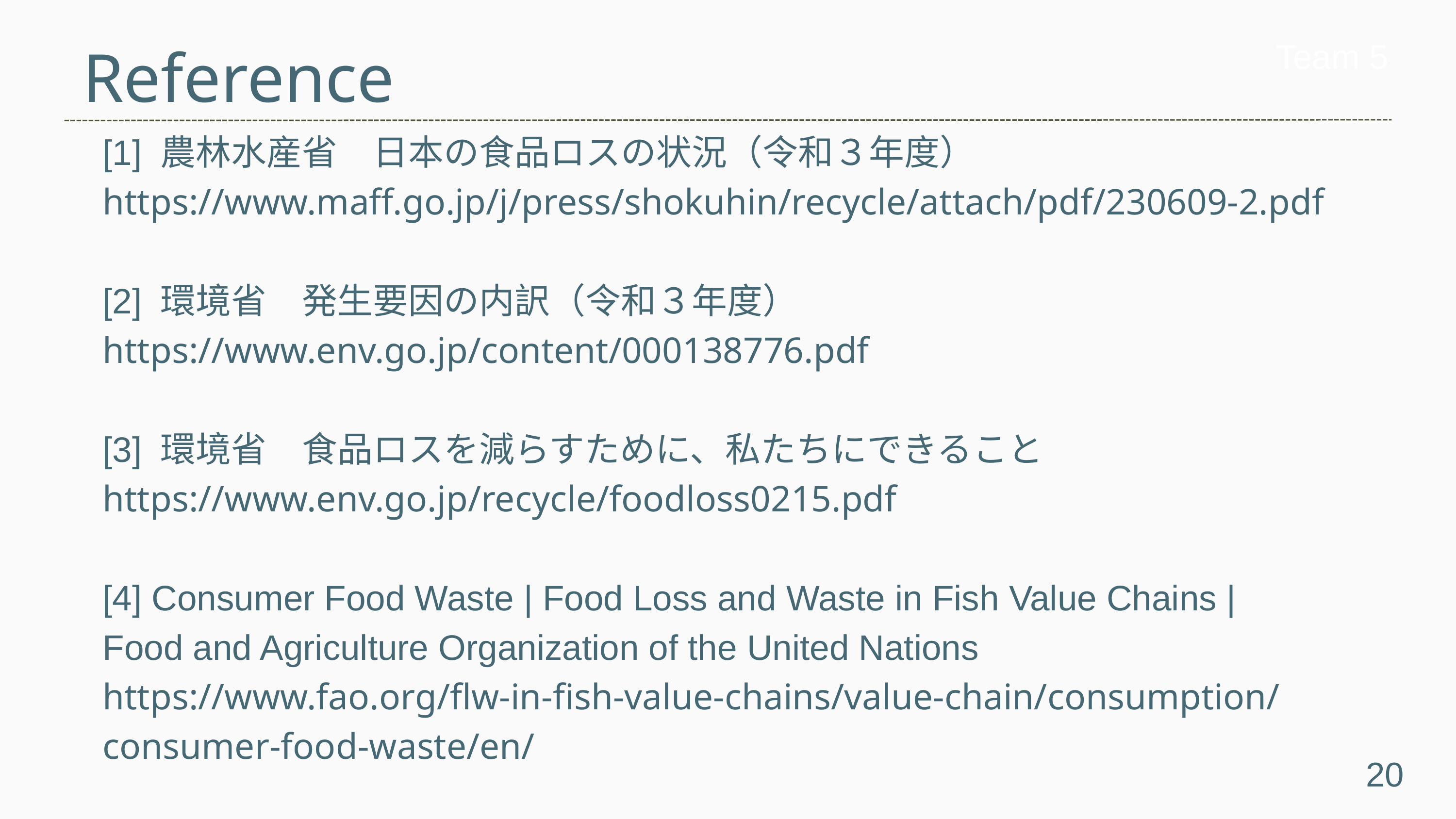

Team 5
Reference

[1] 農林水産省　日本の食品ロスの状況（令和３年度）
https://www.maff.go.jp/j/press/shokuhin/recycle/attach/pdf/230609-2.pdf

[2] 環境省　発生要因の内訳（令和３年度）
https://www.env.go.jp/content/000138776.pdf

[3] 環境省　食品ロスを減らすために、私たちにできること
https://www.env.go.jp/recycle/foodloss0215.pdf

[4] Consumer Food Waste | Food Loss and Waste in Fish Value Chains |
Food and Agriculture Organization of the United Nations
https://www.fao.org/flw-in-fish-value-chains/value-chain/consumption/consumer-food-waste/en/

20